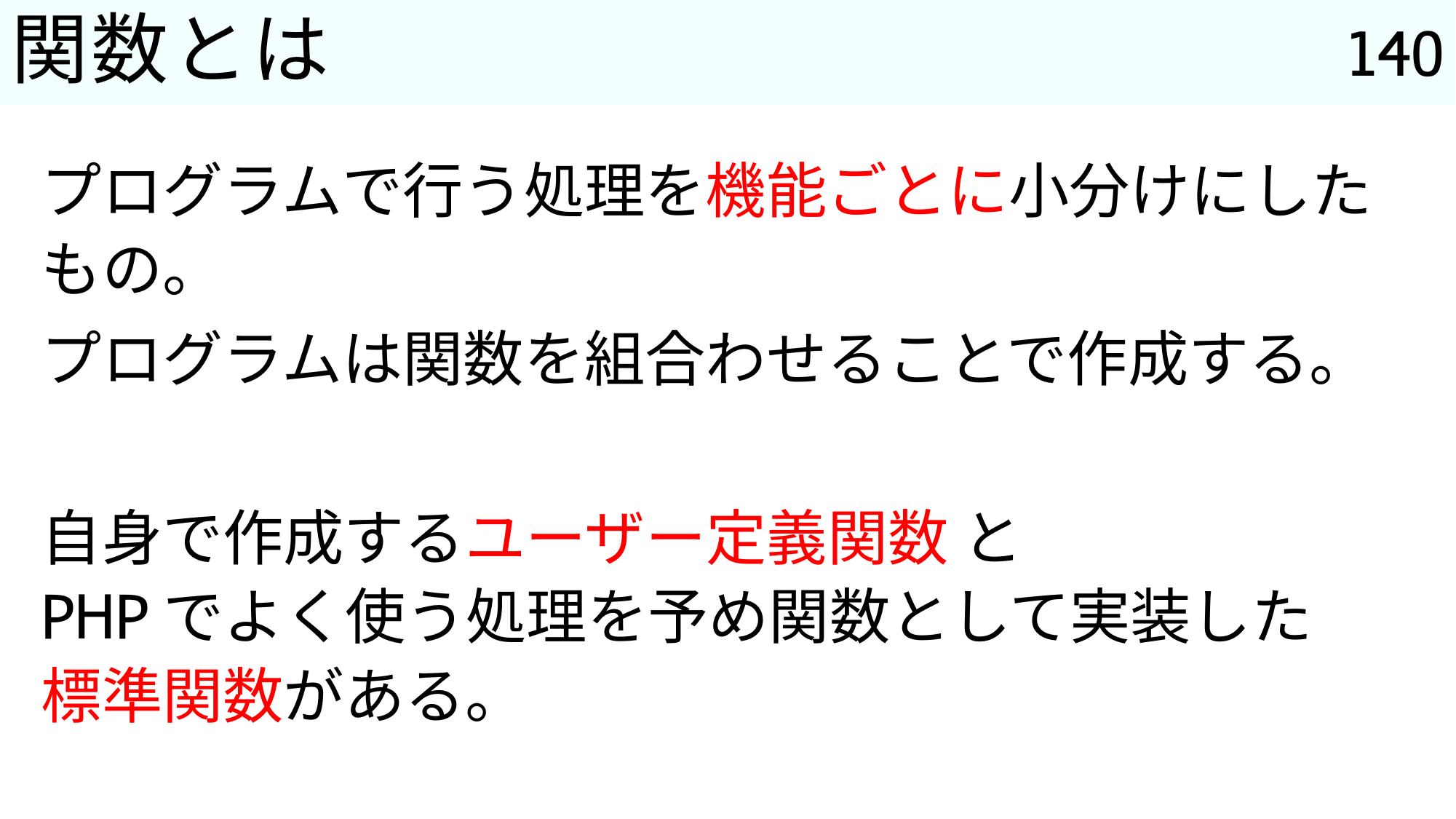

140
# 関数とは
プログラムで行う処理を機能ごとに小分けにしたもの。
プログラムは関数を組合わせることで作成する。

自身で作成するユーザー定義関数 と
PHPでよく使う処理を予め関数として実装した
標準関数がある。